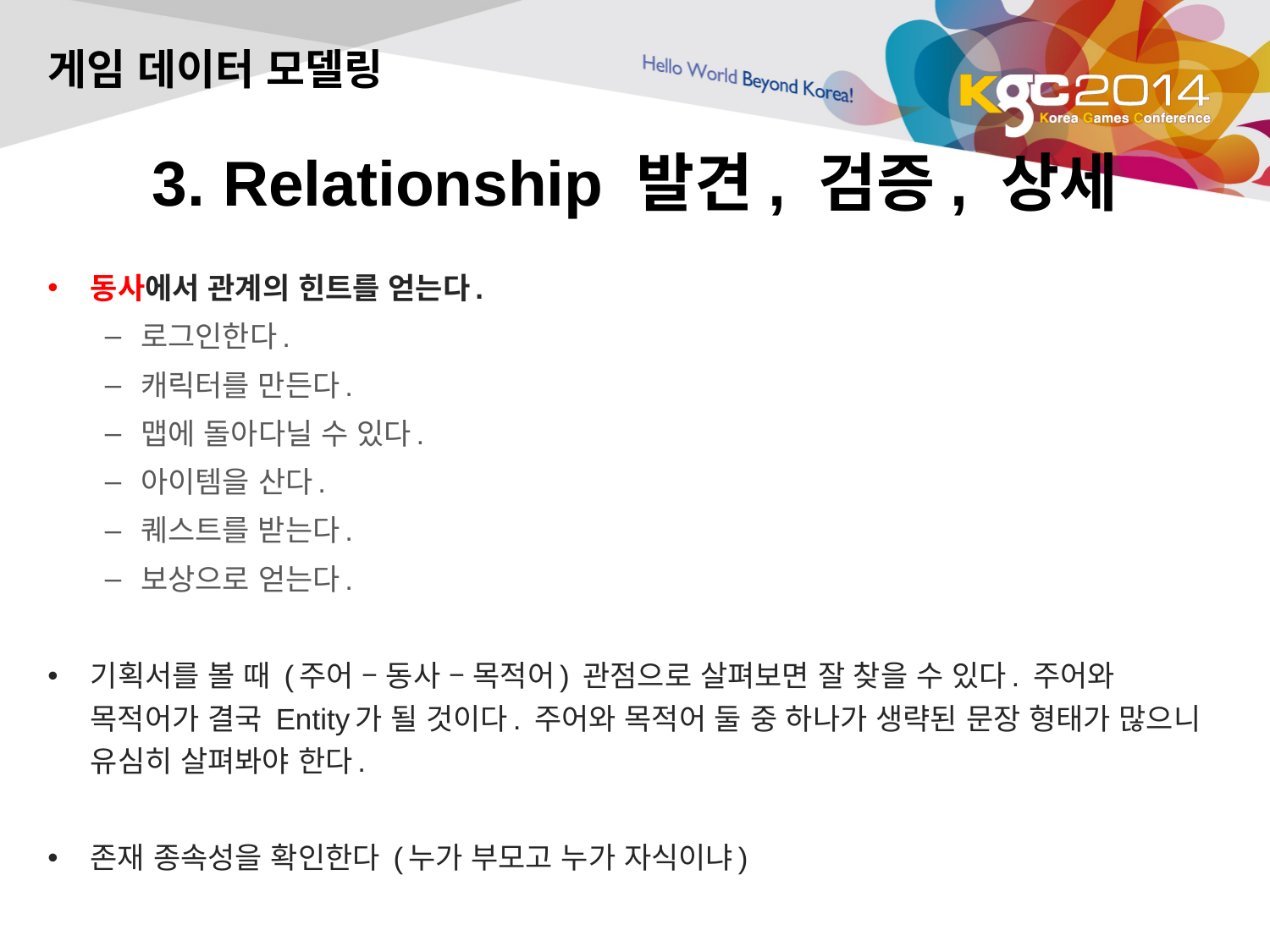

게임 데이터 모델링
# 3. Relationship 발견, 검증, 상세
동사에서 관계의 힌트를 얻는다.
로그인한다.
캐릭터를 만든다.
맵에 돌아다닐 수 있다.
아이템을 산다.
퀘스트를 받는다.
보상으로 얻는다.

기획서를 볼 때 (주어 – 동사 – 목적어) 관점으로 살펴보면 잘 찾을 수 있다. 주어와 목적어가 결국 Entity가 될 것이다. 주어와 목적어 둘 중 하나가 생략된 문장 형태가 많으니 유심히 살펴봐야 한다.

존재 종속성을 확인한다 (누가 부모고 누가 자식이냐)